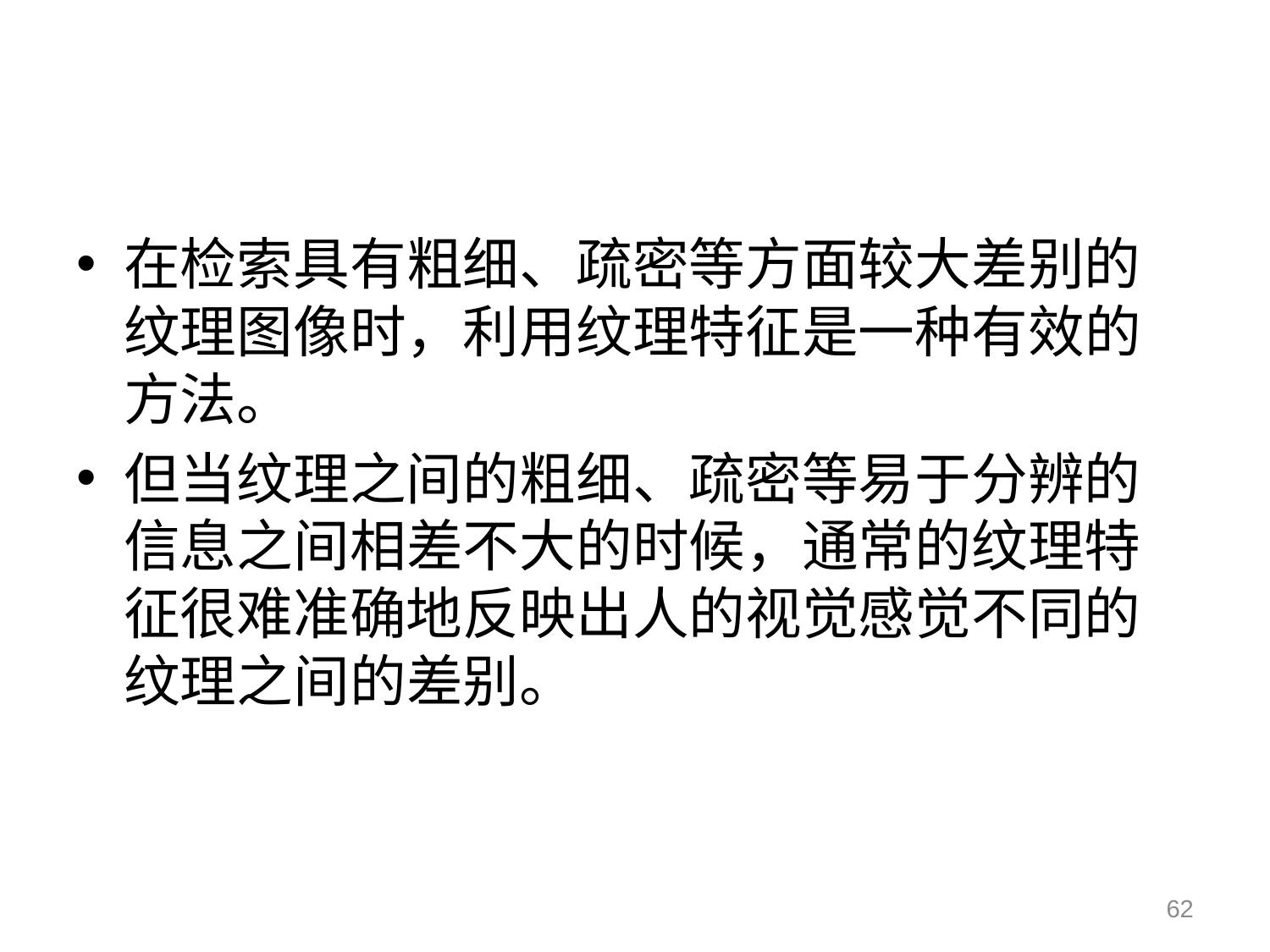

#
在检索具有粗细、疏密等方面较大差别的纹理图像时，利用纹理特征是一种有效的方法。
但当纹理之间的粗细、疏密等易于分辨的信息之间相差不大的时候，通常的纹理特征很难准确地反映出人的视觉感觉不同的纹理之间的差别。

62